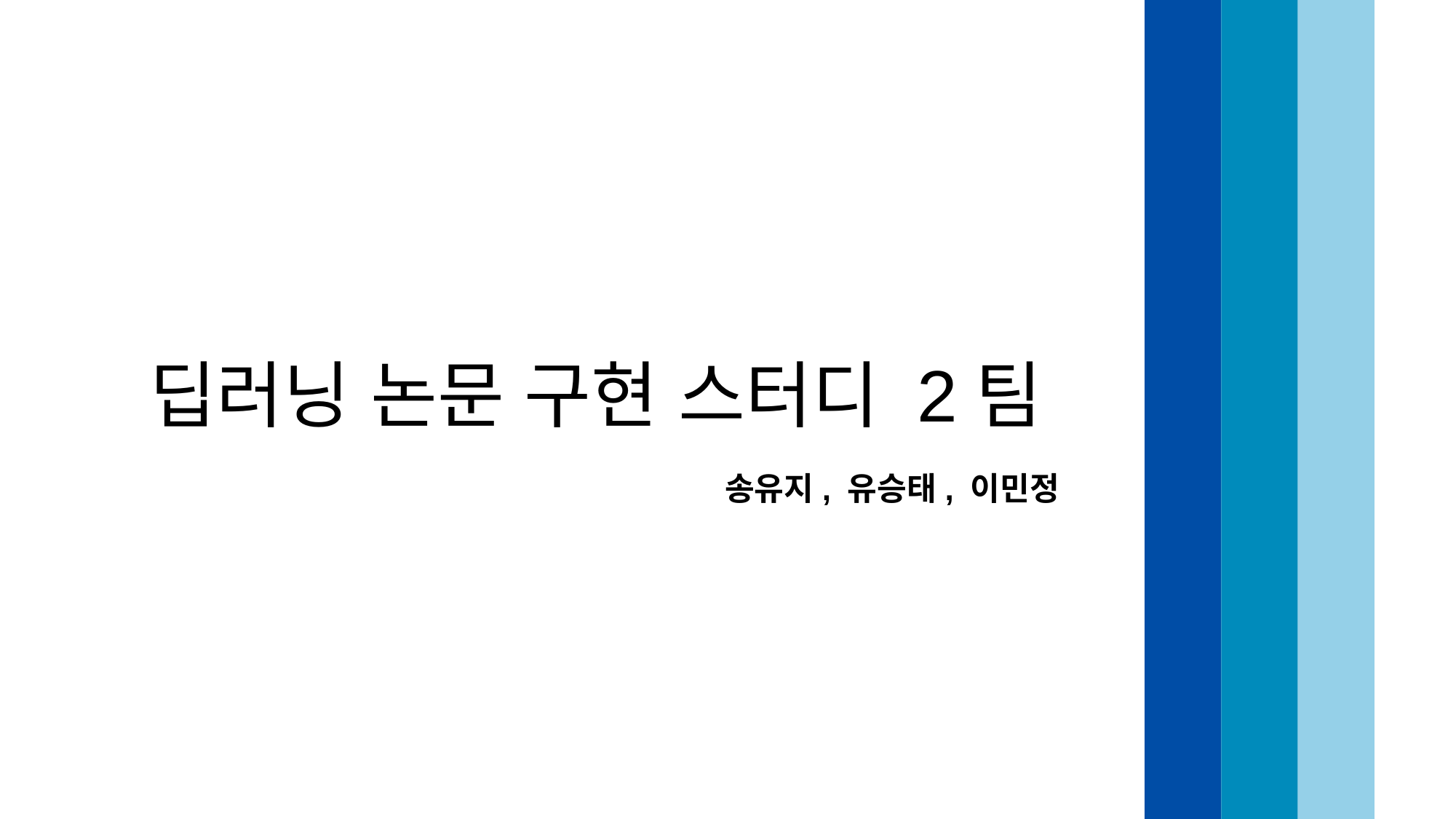

# 딥러닝 논문 구현 스터디 2팀
송유지, 유승태, 이민정